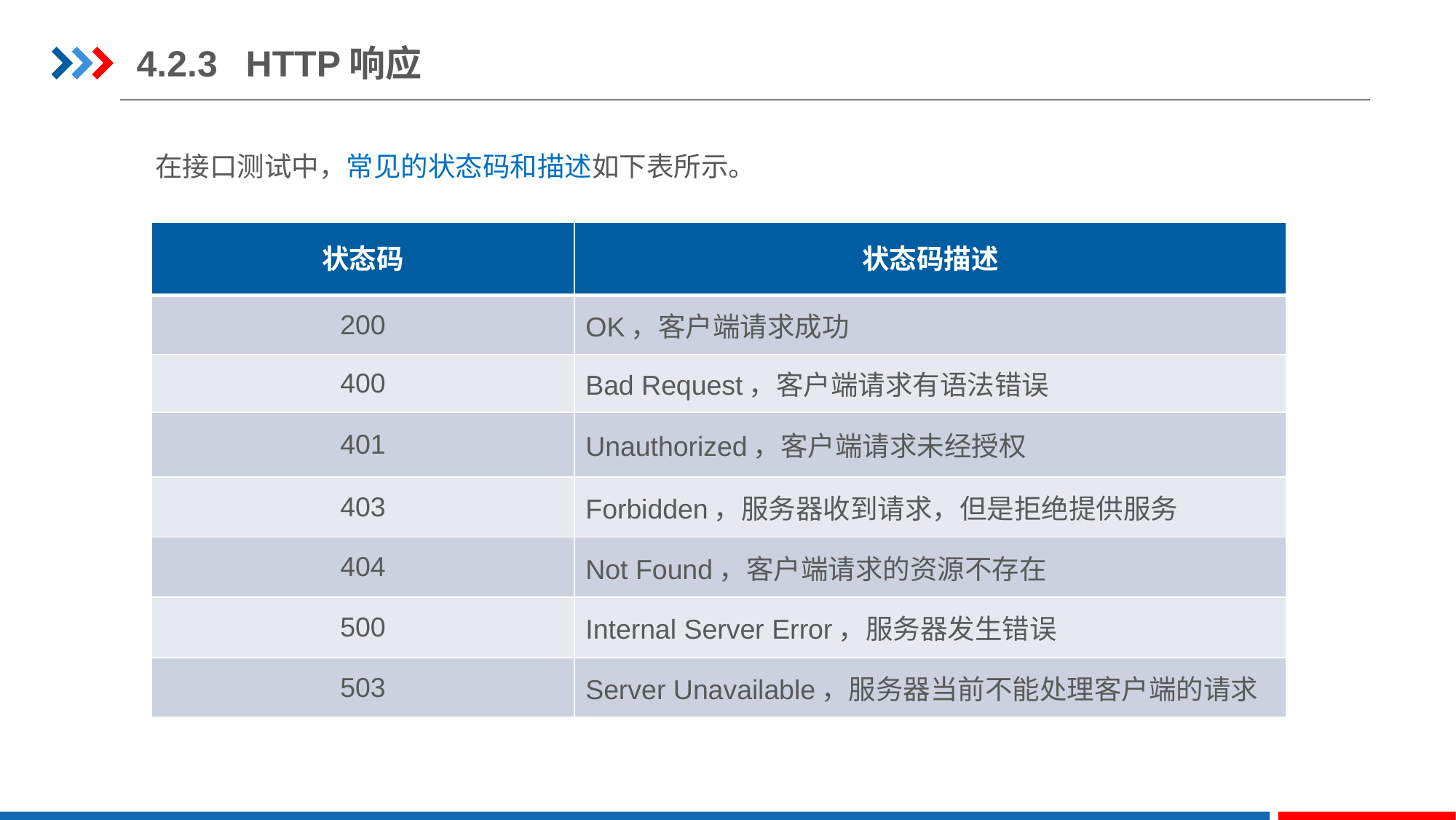

4.2.3	HTTP响应
在接口测试中，常见的状态码和描述如下表所示。
| 状态码 | 状态码描述 |
| --- | --- |
| 200 | OK，客户端请求成功 |
| 400 | Bad Request，客户端请求有语法错误 |
| 401 | Unauthorized，客户端请求未经授权 |
| 403 | Forbidden，服务器收到请求，但是拒绝提供服务 |
| 404 | Not Found，客户端请求的资源不存在 |
| 500 | Internal Server Error，服务器发生错误 |
| 503 | Server Unavailable，服务器当前不能处理客户端的请求 |